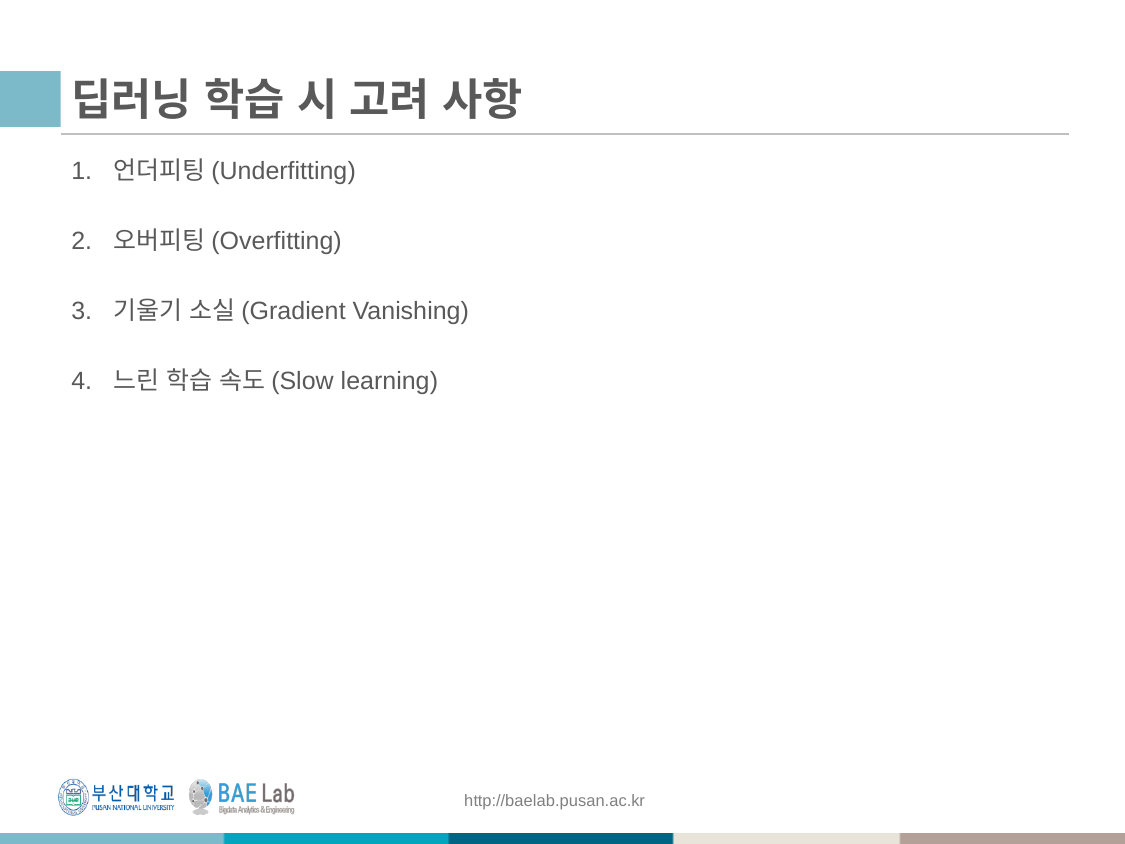

# 딥러닝 학습 시 고려 사항
언더피팅(Underfitting)

오버피팅(Overfitting)

기울기 소실(Gradient Vanishing)

느린 학습 속도(Slow learning)